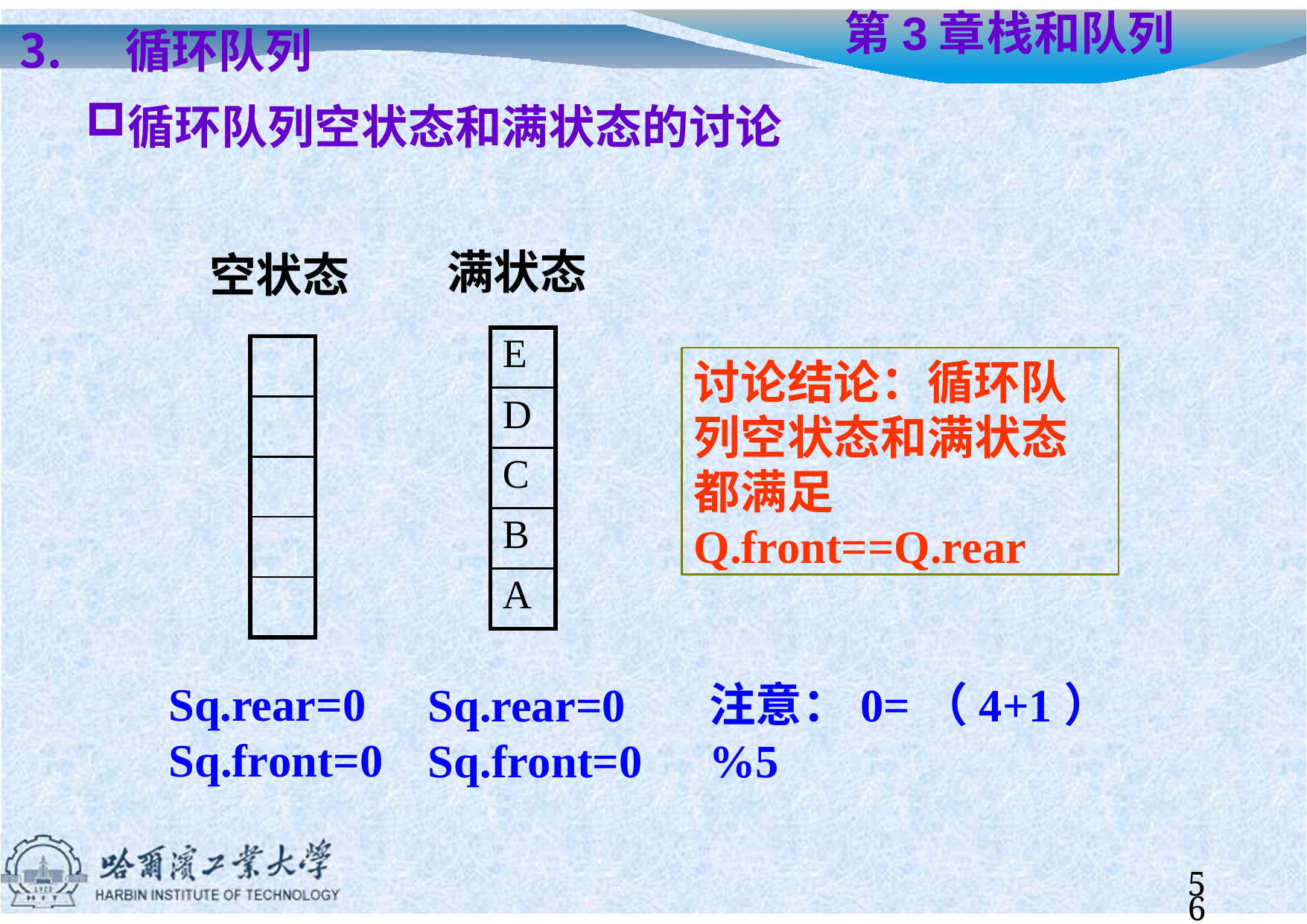

循环队列
循环队列空状态和满状态的讨论
# 第3章	栈和队列

满状态
空状态
| E |
| --- |
| D |
| C |
| B |
| A |
|  |
| --- |
|  |
|  |
|  |
|  |
讨论结论：循环队 列空状态和满状态 都满足 Q.front==Q.rear
Sq.rear=0  Sq.front=0
Sq.rear=0  Sq.front=0
注意：0=（4+1）%5

56